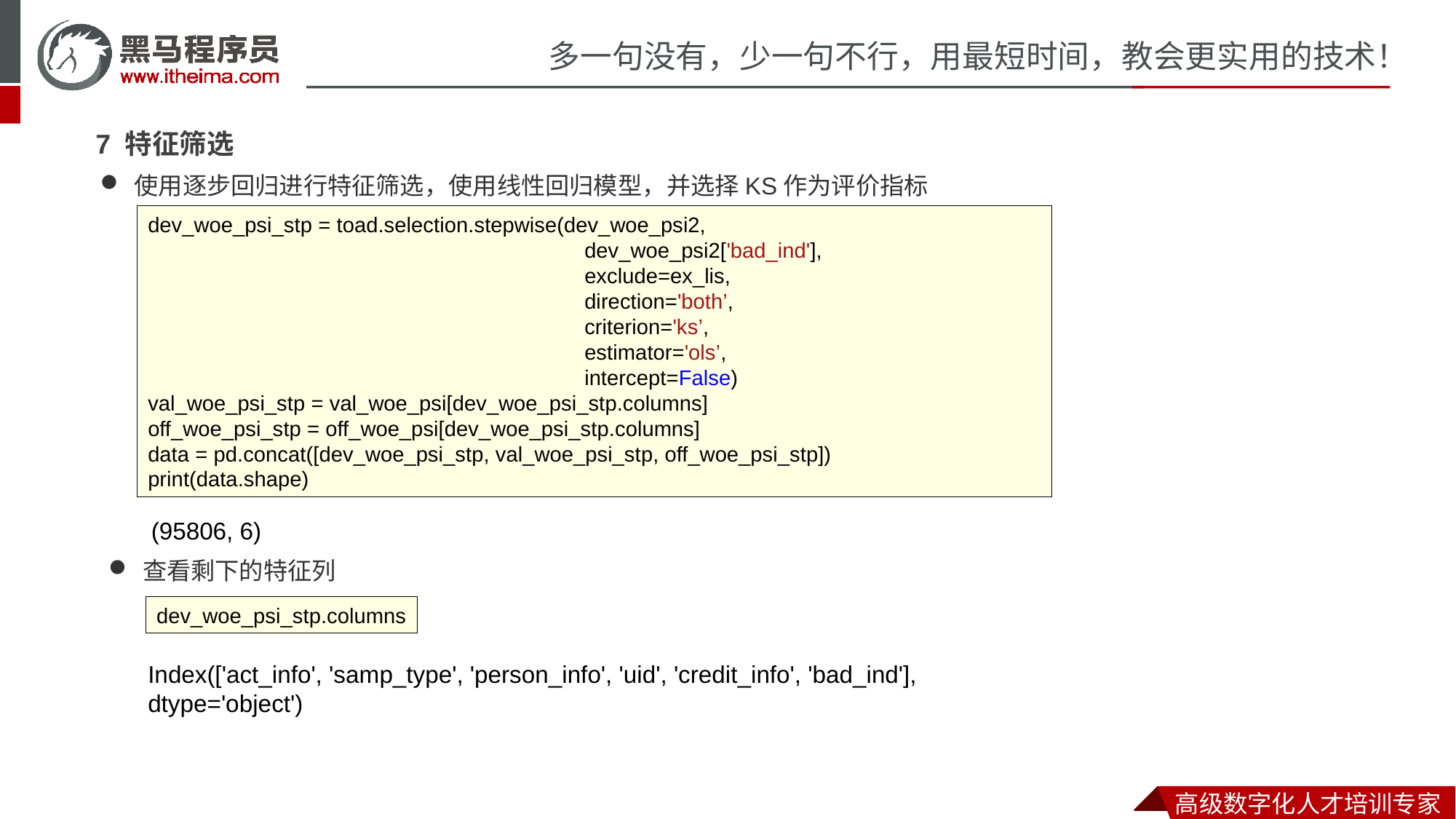

7 特征筛选
使用逐步回归进行特征筛选，使用线性回归模型，并选择KS作为评价指标
dev_woe_psi_stp = toad.selection.stepwise(dev_woe_psi2,
				dev_woe_psi2['bad_ind'],
				exclude=ex_lis,
				direction='both’,
				criterion='ks’,
				estimator='ols’,
				intercept=False)
val_woe_psi_stp = val_woe_psi[dev_woe_psi_stp.columns]
off_woe_psi_stp = off_woe_psi[dev_woe_psi_stp.columns]
data = pd.concat([dev_woe_psi_stp, val_woe_psi_stp, off_woe_psi_stp])
print(data.shape)
(95806, 6)
查看剩下的特征列
dev_woe_psi_stp.columns
Index(['act_info', 'samp_type', 'person_info', 'uid', 'credit_info', 'bad_ind'], dtype='object')